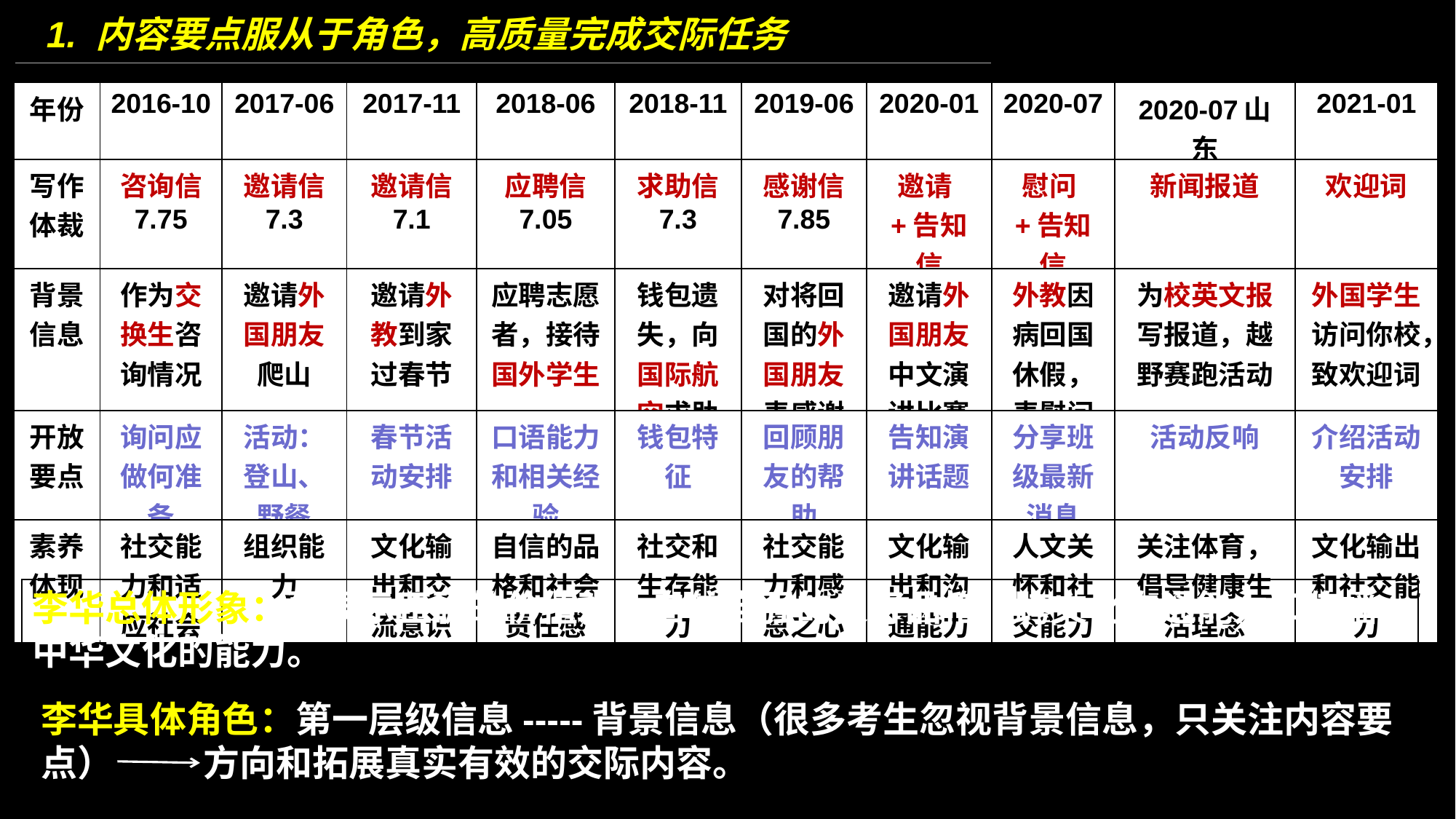

1. 内容要点服从于角色，高质量完成交际任务
| 年份 | 2016-10 | 2017-06 | 2017-11 | 2018-06 | 2018-11 | 2019-06 | 2020-01 | 2020-07 | 2020-07山东 | 2021-01 |
| --- | --- | --- | --- | --- | --- | --- | --- | --- | --- | --- |
| 写作体裁 | 咨询信 7.75 | 邀请信 7.3 | 邀请信 7.1 | 应聘信 7.05 | 求助信 7.3 | 感谢信 7.85 | 邀请+告知信 | 慰问+告知信 | 新闻报道 | 欢迎词 |
| 背景信息 | 作为交换生咨询情况 | 邀请外国朋友爬山 | 邀请外教到家过春节 | 应聘志愿者，接待国外学生 | 钱包遗失，向国际航空求助 | 对将回国的外国朋友表感谢 | 邀请外国朋友中文演讲比赛 | 外教因病回国休假，表慰问 | 为校英文报写报道，越野赛跑活动 | 外国学生访问你校，致欢迎词 |
| 开放要点 | 询问应做何准备 | 活动：登山、野餐 | 春节活动安排 | 口语能力和相关经验 | 钱包特征 | 回顾朋友的帮助 | 告知演讲话题 | 分享班级最新消息 | 活动反响 | 介绍活动安排 |
| 素养体现 | 社交能力和适应社会 | 组织能力 | 文化输出和交流意识 | 自信的品格和社会责任感 | 社交和生存能力 | 社交能力和感恩之心 | 文化输出和沟通能力 | 人文关怀和社交能力 | 关注体育，倡导健康生活理念 | 文化输出和社交能力 |
李华总体形象：要展示正确的价值观、自信自强的良好品格、跨文化沟通能力和传播中华文化的能力。
李华具体角色：第一层级信息-----背景信息（很多考生忽视背景信息，只关注内容要点）           方向和拓展真实有效的交际内容。